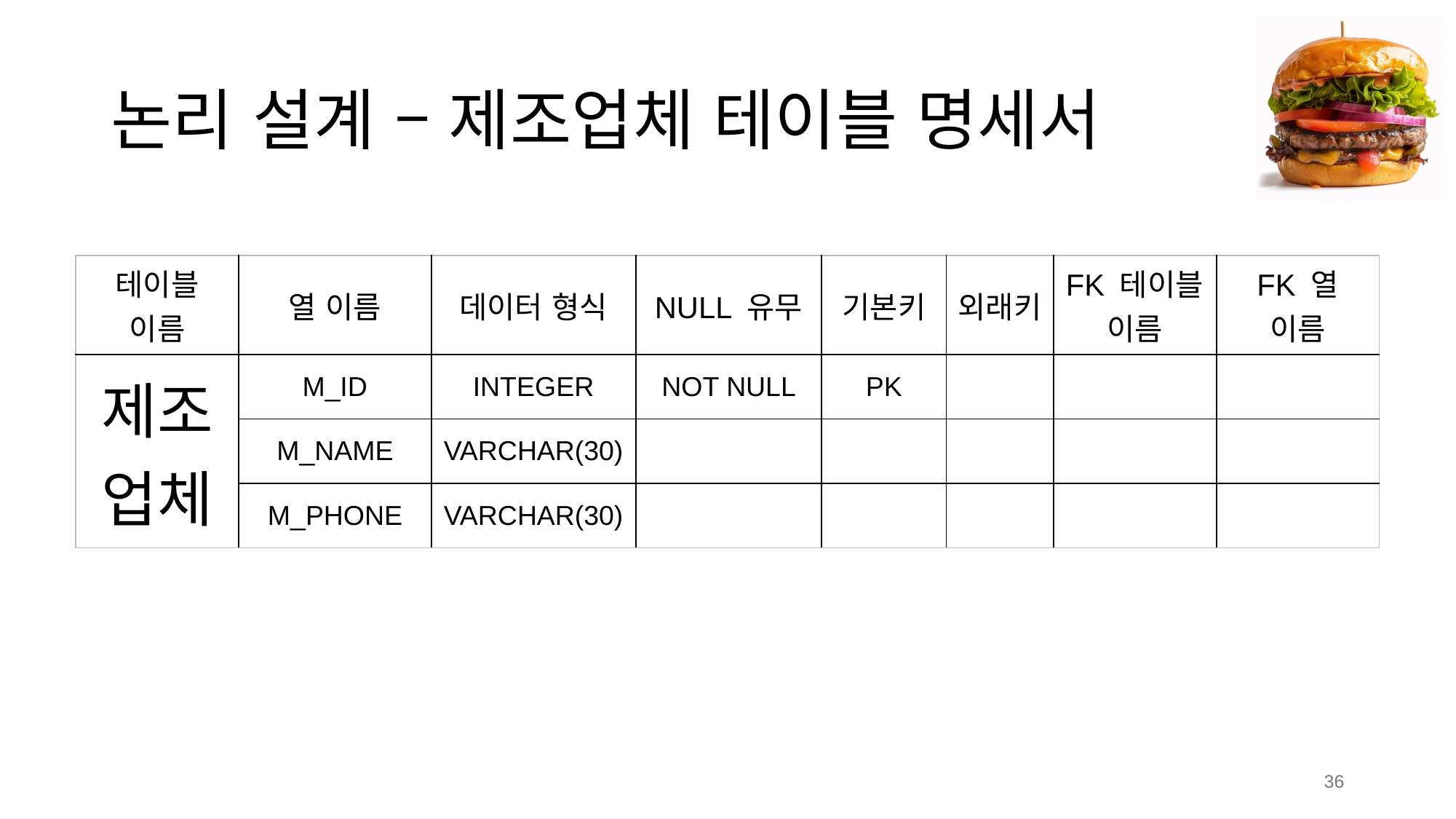

# 논리 설계 – 제조업체 테이블 명세서
| 테이블 이름 | 열 이름 | 데이터 형식 | NULL 유무 | 기본키 | 외래키 | FK 테이블 이름 | FK 열 이름 |
| --- | --- | --- | --- | --- | --- | --- | --- |
| 제조업체 | M\_ID | INTEGER | NOT NULL | PK |  |  |  |
|  | M\_NAME | VARCHAR(30) |  |  |  |  |  |
|  | M\_PHONE | VARCHAR(30) |  |  |  |  |  |
36